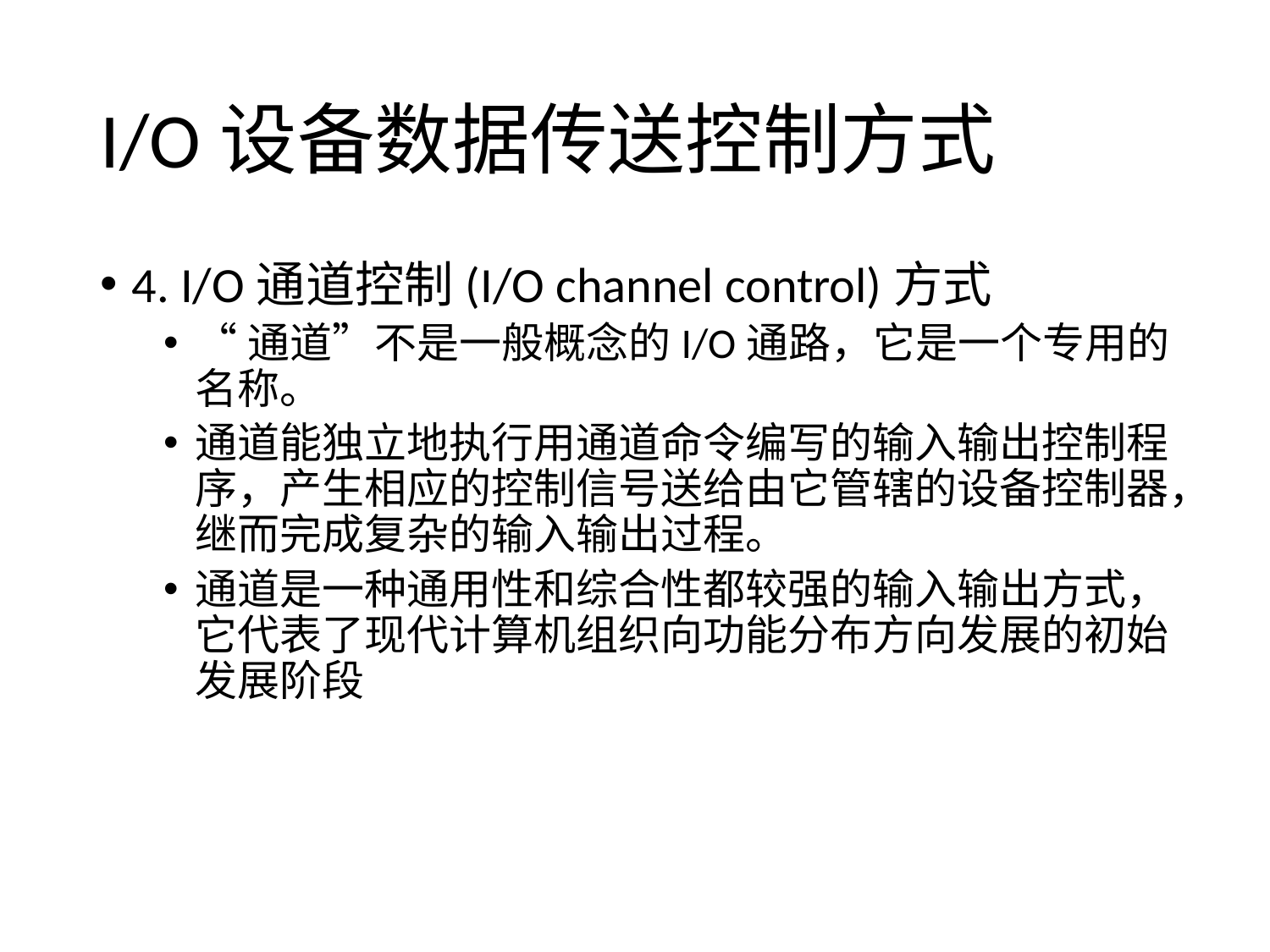

# I/O设备数据传送控制方式
4. I/O通道控制(I/O channel control)方式
“通道”不是一般概念的I/O通路，它是一个专用的名称。
通道能独立地执行用通道命令编写的输入输出控制程序，产生相应的控制信号送给由它管辖的设备控制器，继而完成复杂的输入输出过程。
通道是一种通用性和综合性都较强的输入输出方式，它代表了现代计算机组织向功能分布方向发展的初始发展阶段